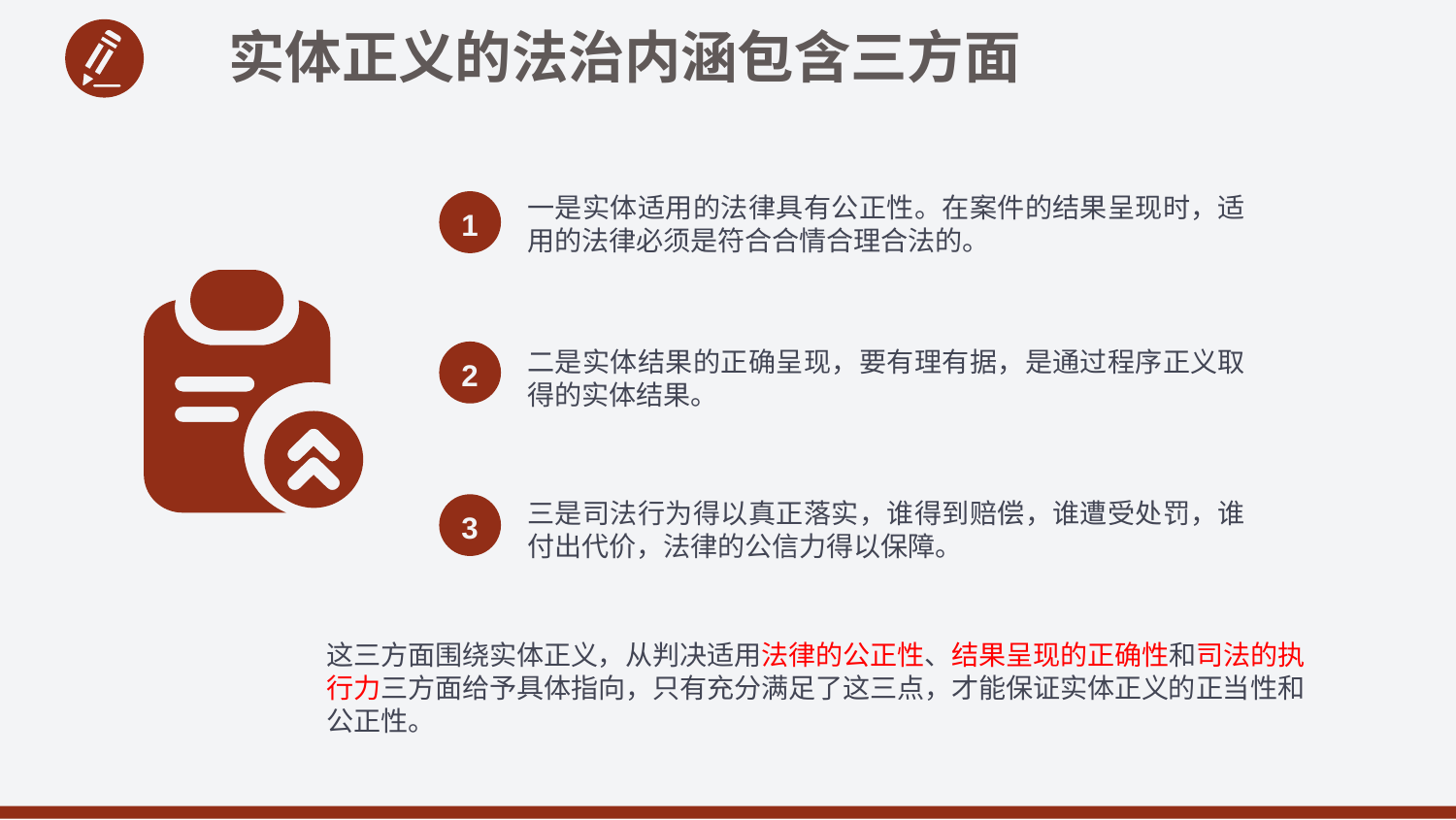

实体正义的法治内涵包含三方面

一是实体适用的法律具有公正性。在案件的结果呈现时，适用的法律必须是符合合情合理合法的。
1

二是实体结果的正确呈现，要有理有据，是通过程序正义取得的实体结果。
2

三是司法行为得以真正落实，谁得到赔偿，谁遭受处罚，谁付出代价，法律的公信力得以保障。
3
这三方面围绕实体正义，从判决适用法律的公正性、结果呈现的正确性和司法的执行力三方面给予具体指向，只有充分满足了这三点，才能保证实体正义的正当性和公正性。